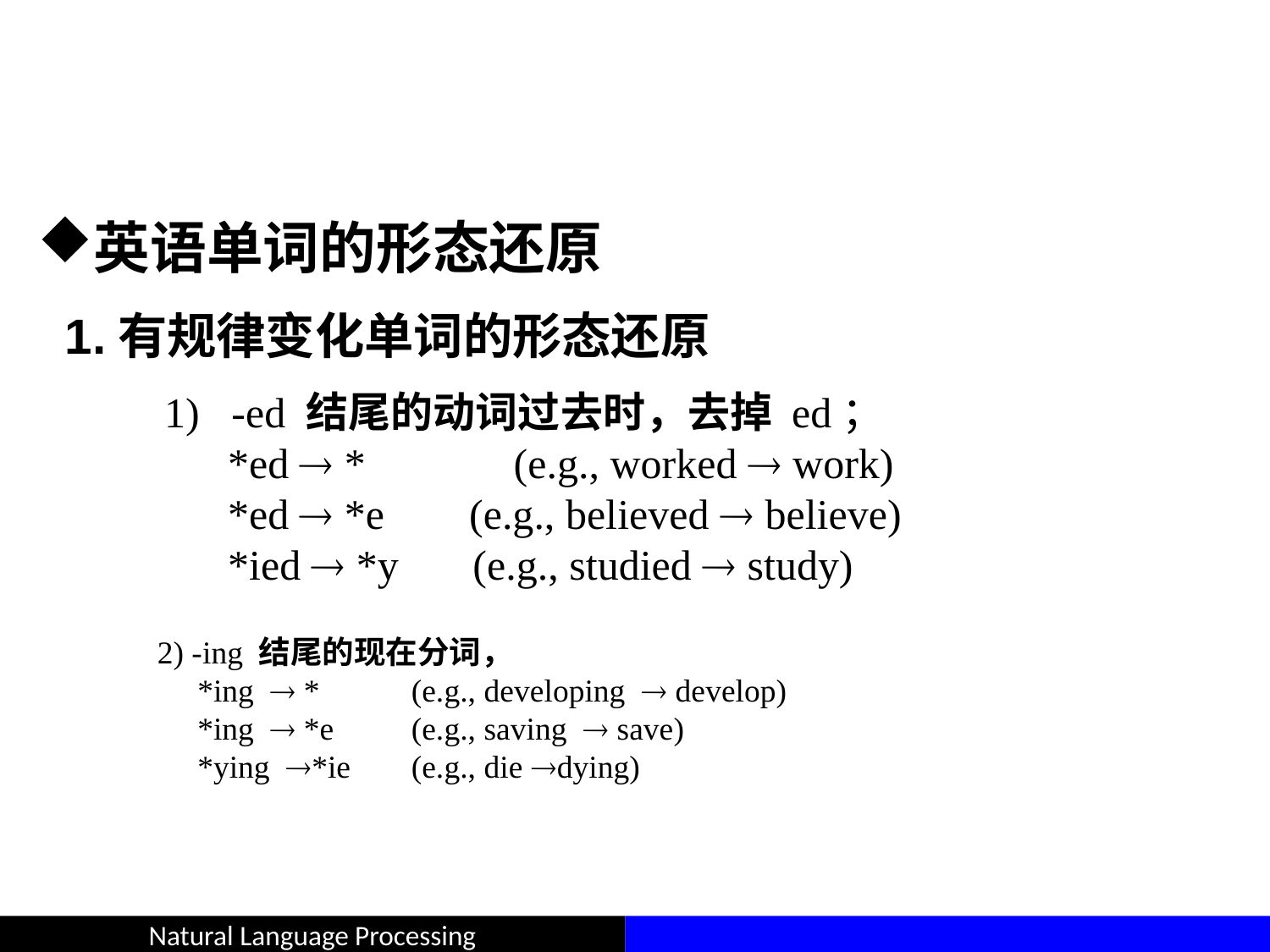

#
英语单词的形态还原
  1.有规律变化单词的形态还原
	1)   -ed 结尾的动词过去时，去掉 ed；
	      *ed → *	         (e.g., worked → work)
	      *ed → *e        (e.g., believed → believe)
	      *ied → *y       (e.g., studied → study)
2) -ing 结尾的现在分词，
     *ing  → *	(e.g., developing  → develop)
     *ing  → *e	(e.g., saving  → save)
     *ying  →*ie	(e.g., die →dying)